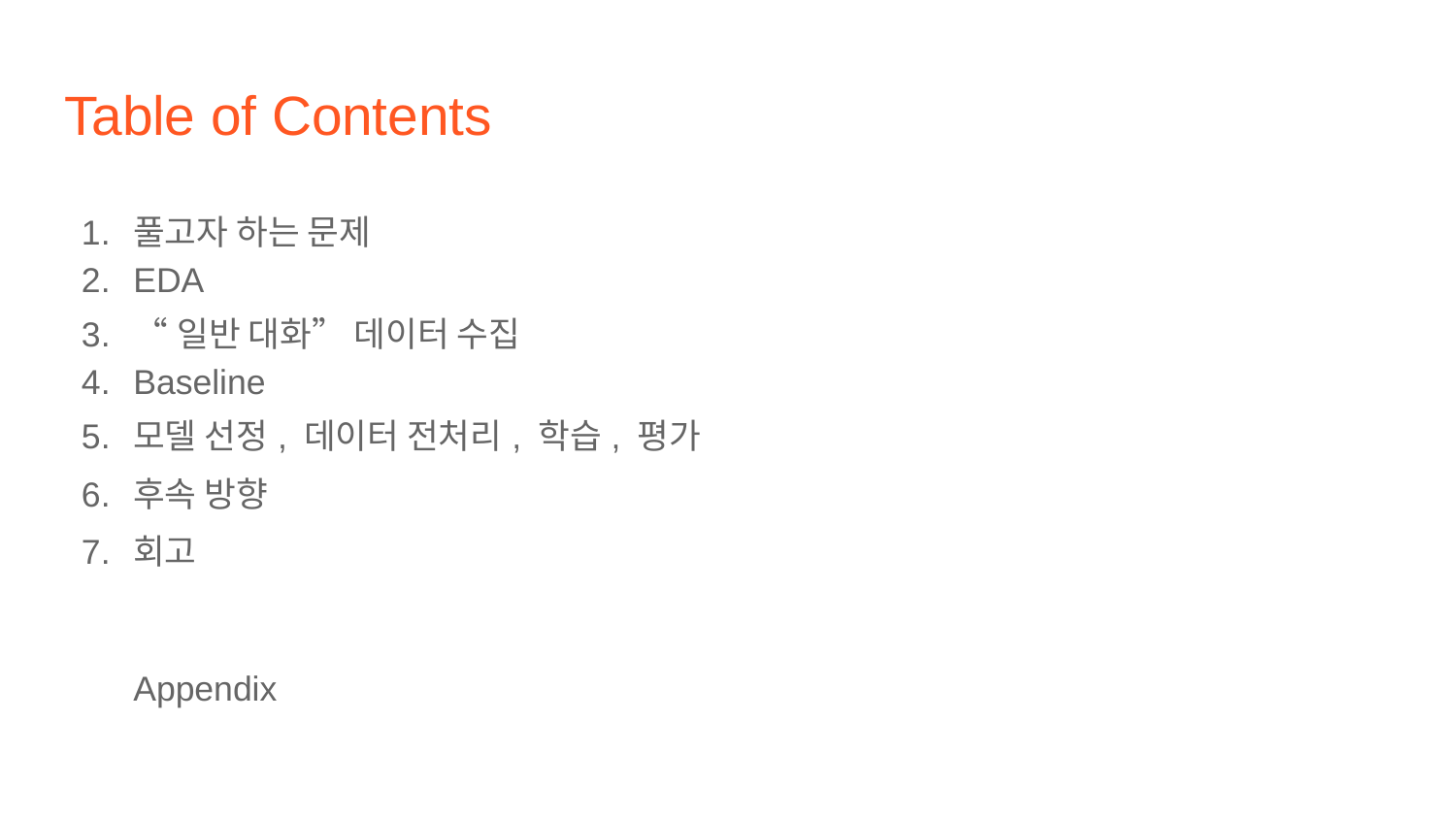

# Table of Contents
풀고자 하는 문제
EDA
“일반 대화” 데이터 수집
Baseline
모델 선정, 데이터 전처리, 학습, 평가
후속 방향
회고

Appendix